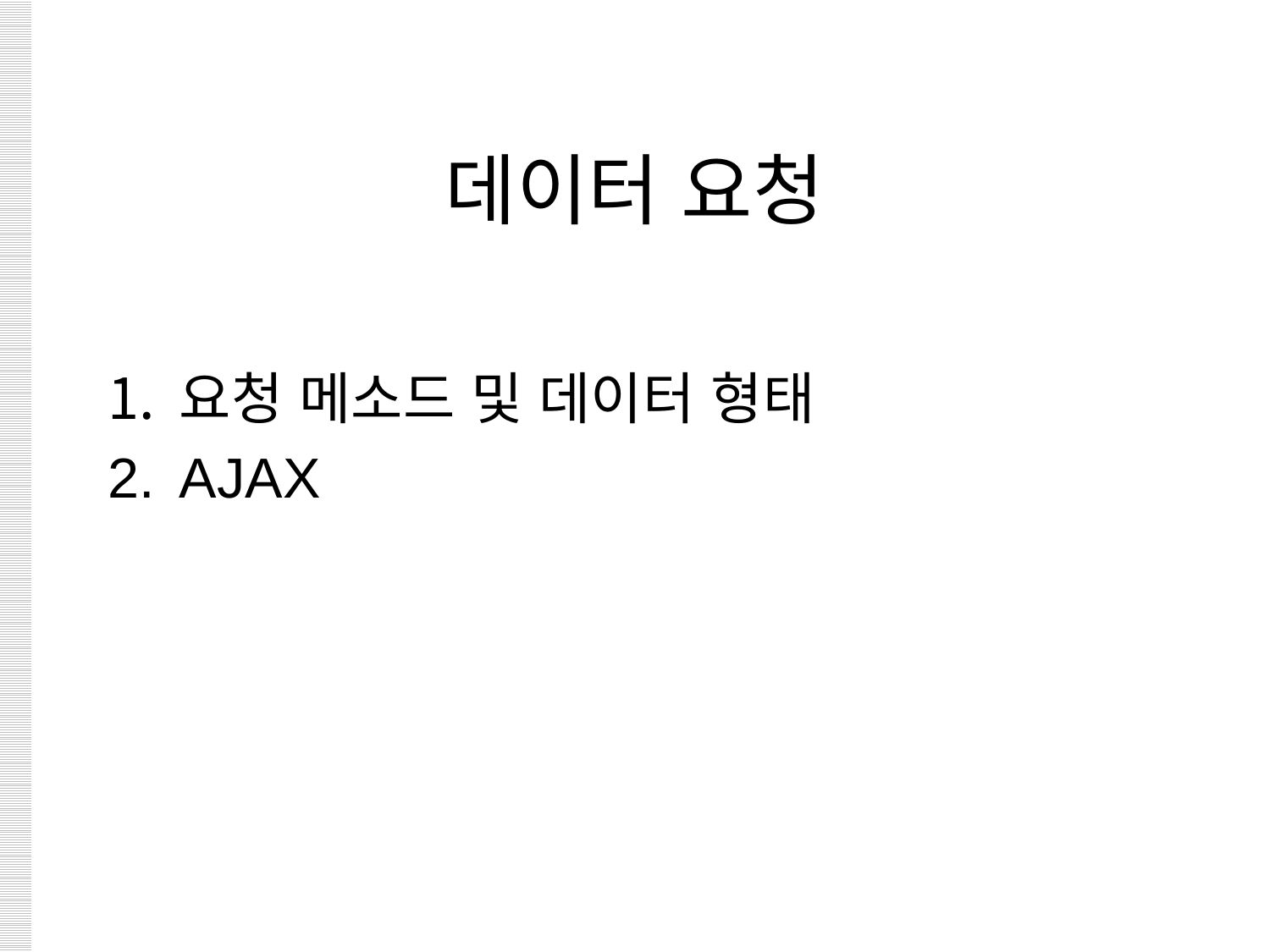

# 데이터 요청
요청 메소드 및 데이터 형태
AJAX